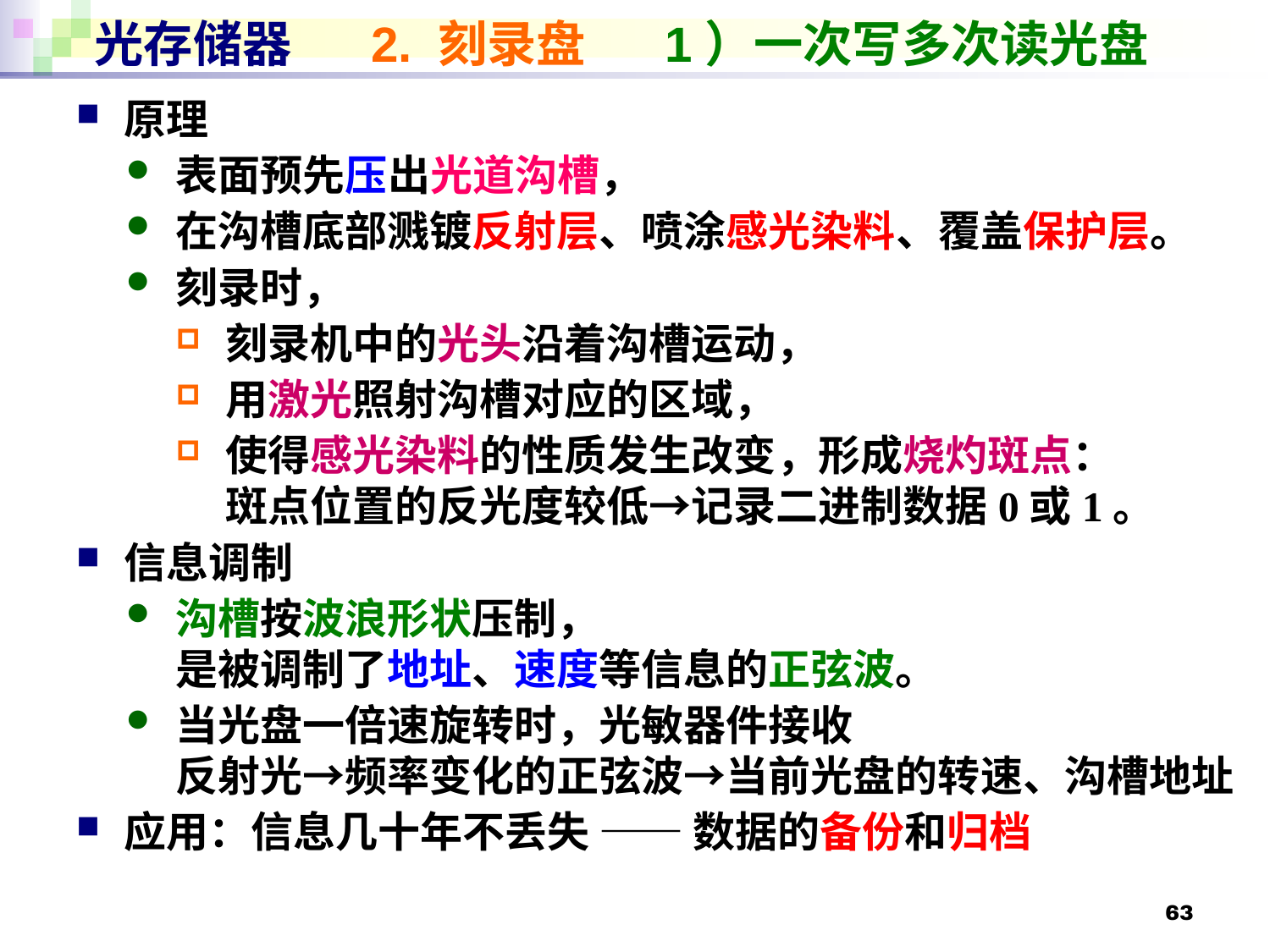

# 光存储器      2. 刻录盘      1）一次写多次读光盘
原理
表面预先压出光道沟槽，
在沟槽底部溅镀反射层、喷涂感光染料、覆盖保护层。
刻录时，
刻录机中的光头沿着沟槽运动，
用激光照射沟槽对应的区域，
使得感光染料的性质发生改变，形成烧灼斑点：
斑点位置的反光度较低→记录二进制数据0或1。
信息调制
沟槽按波浪形状压制，
是被调制了地址、速度等信息的正弦波。
当光盘一倍速旋转时，光敏器件接收
反射光→频率变化的正弦波→当前光盘的转速、沟槽地址
应用：信息几十年不丢失 —— 数据的备份和归档
63